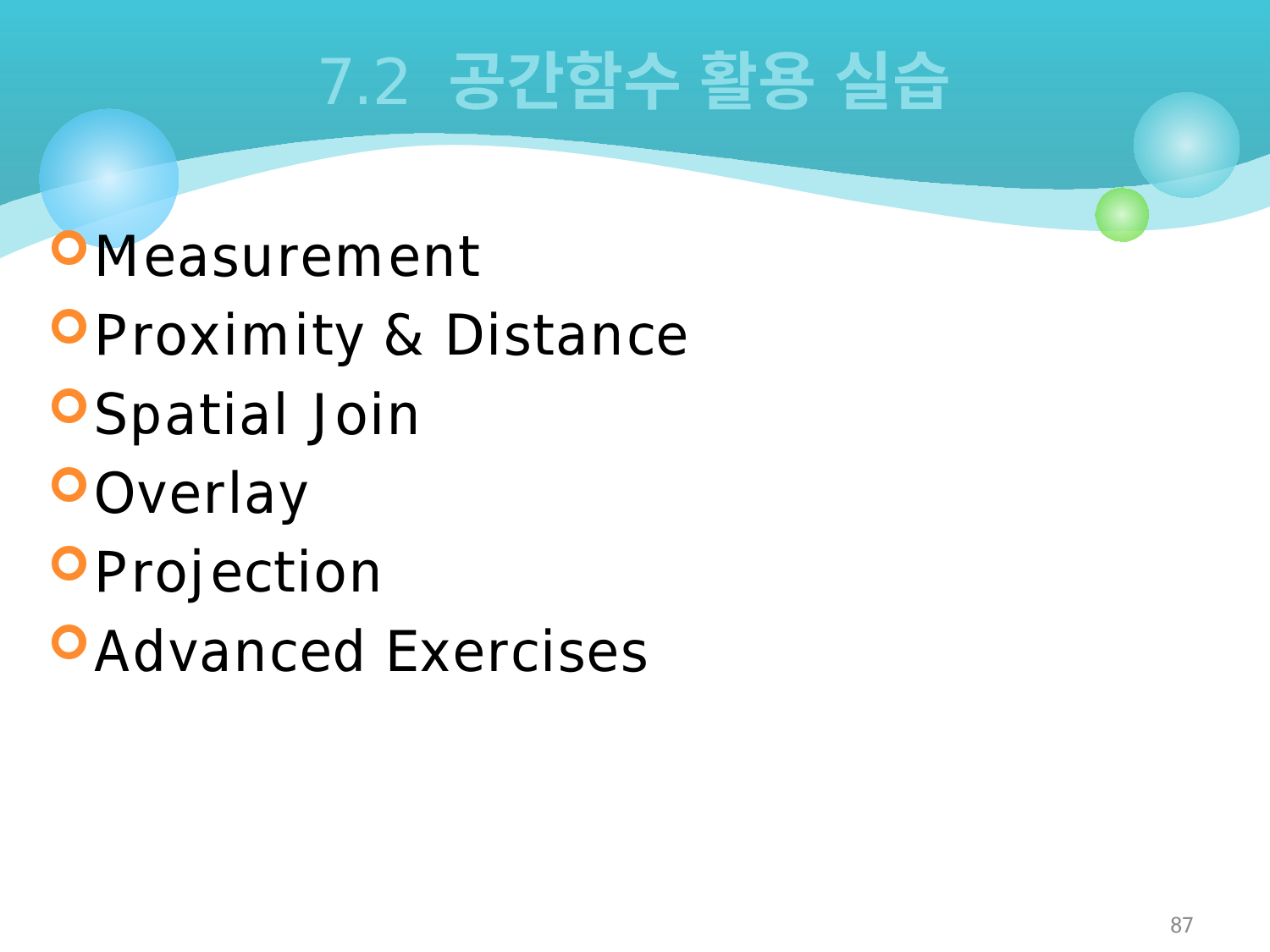

# 7.2 공간함수 활용 실습
Measurement
Proximity & Distance
Spatial Join
Overlay
Projection
Advanced Exercises

87